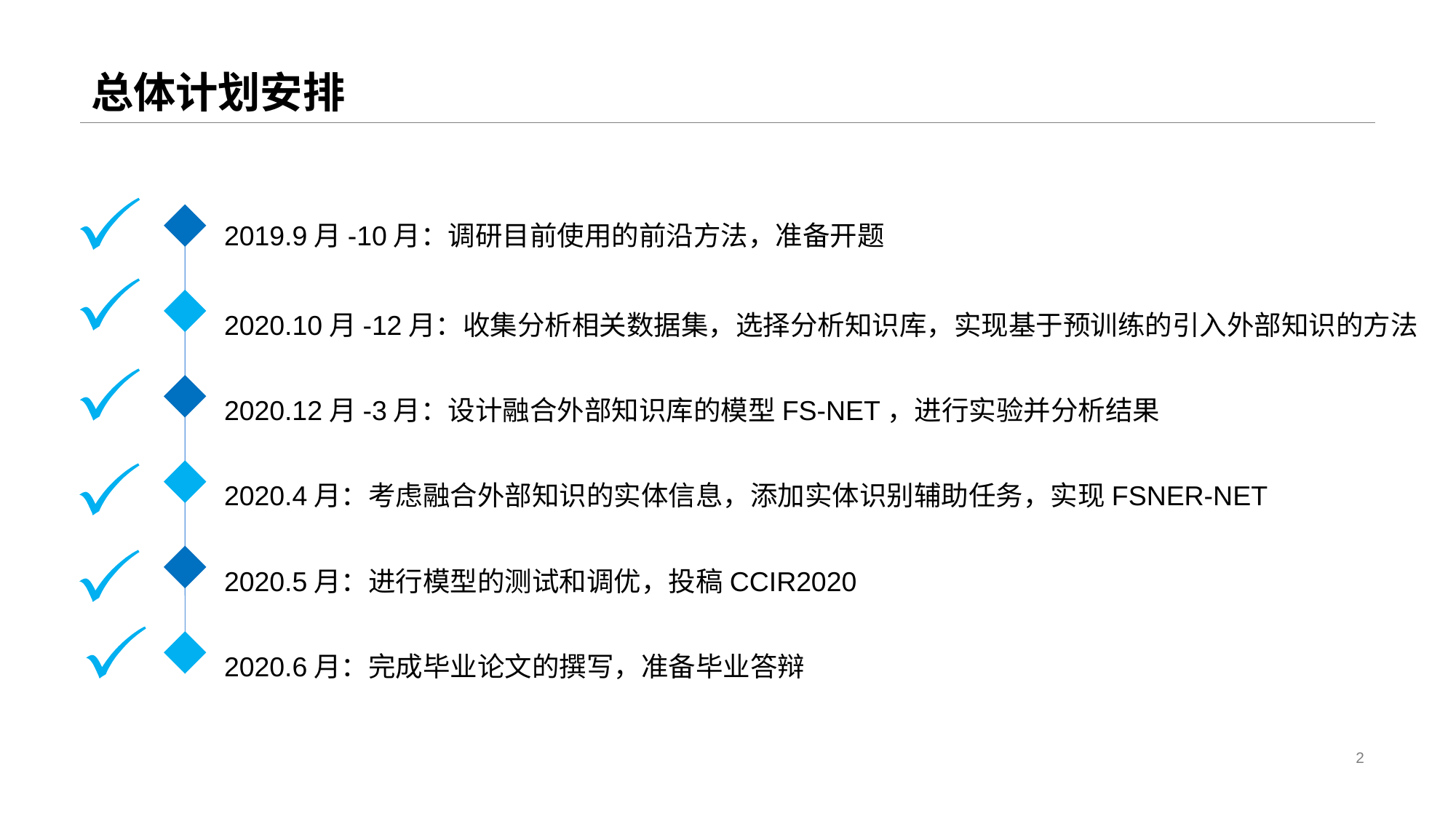

# 总体计划安排
2019.9月-10月：调研目前使用的前沿方法，准备开题

2020.10月-12月：收集分析相关数据集，选择分析知识库，实现基于预训练的引入外部知识的方法

2020.12月-3月：设计融合外部知识库的模型FS-NET，进行实验并分析结果

2020.4月：考虑融合外部知识的实体信息，添加实体识别辅助任务，实现FSNER-NET

2020.5月：进行模型的测试和调优，投稿CCIR2020

2020.6月：完成毕业论文的撰写，准备毕业答辩

2